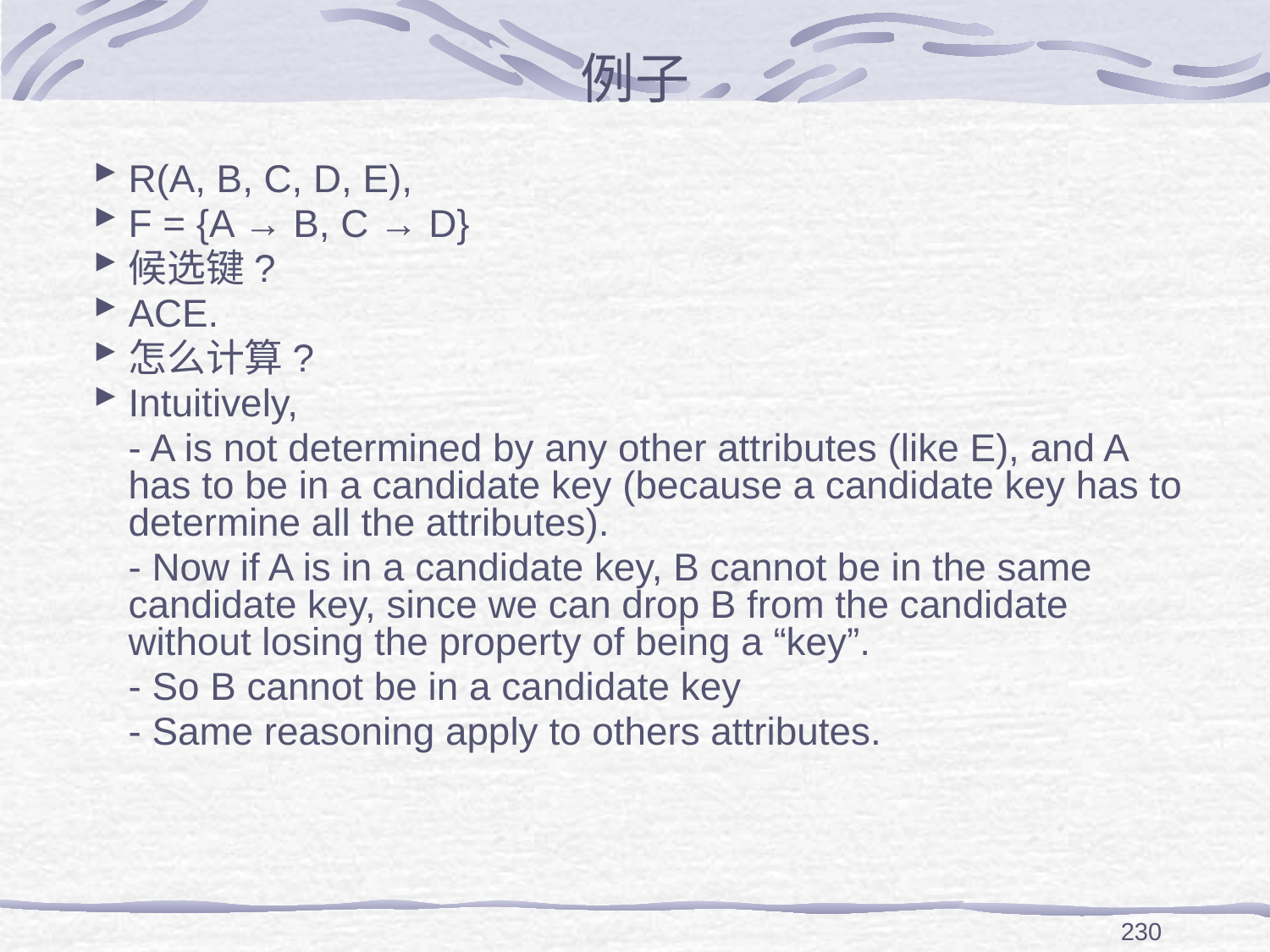

# 例子
R(A, B, C, D, E),
F = {A → B, C → D}
候选键?
ACE.
怎么计算?
Intuitively,
	- A is not determined by any other attributes (like E), and A has to be in a candidate key (because a candidate key has to determine all the attributes).
	- Now if A is in a candidate key, B cannot be in the same candidate key, since we can drop B from the candidate without losing the property of being a “key”.
	- So B cannot be in a candidate key
	- Same reasoning apply to others attributes.
230